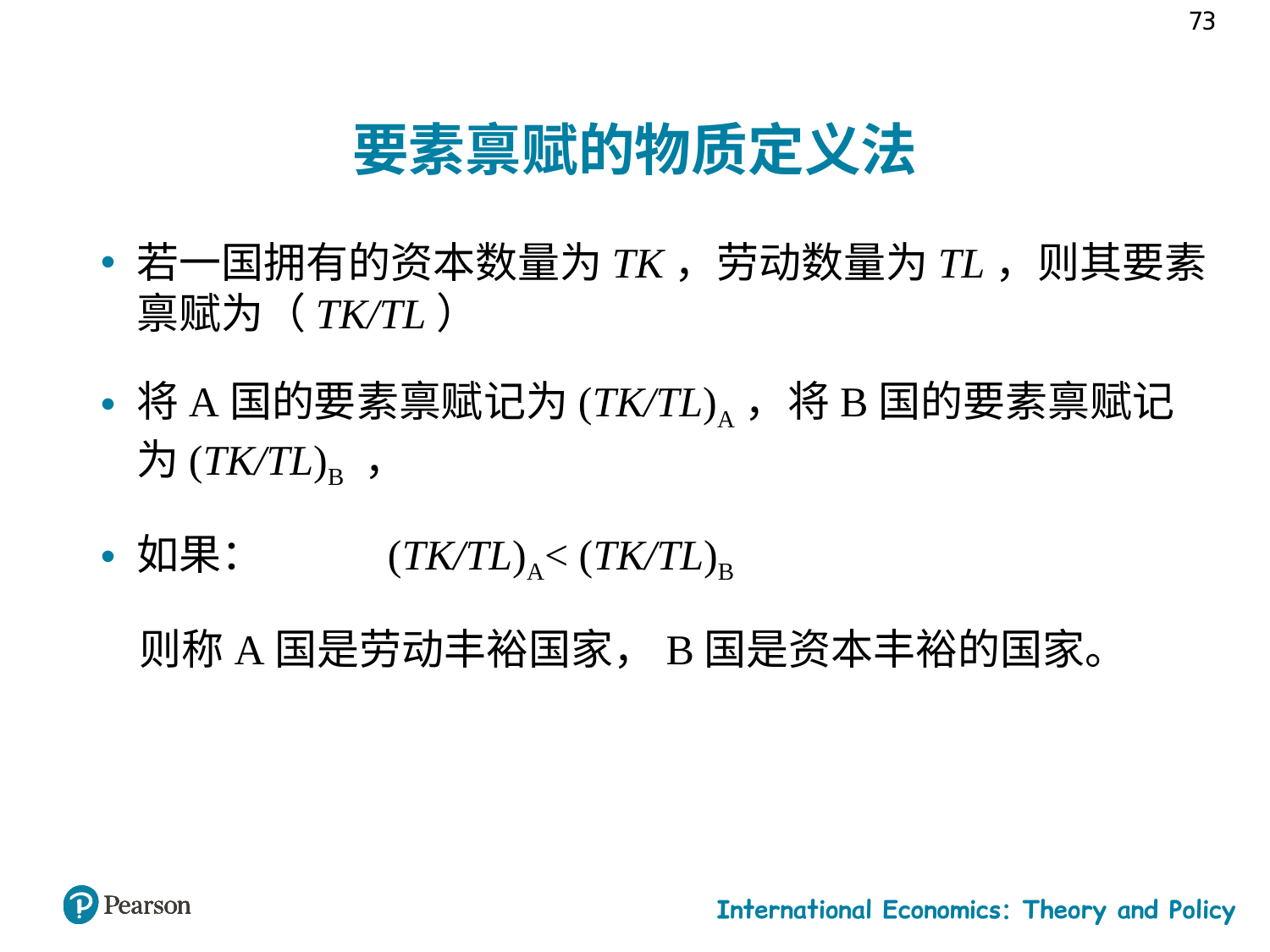

73
# 要素禀赋的物质定义法
若一国拥有的资本数量为TK，劳动数量为TL，则其要素禀赋为（TK/TL）
将A国的要素禀赋记为(TK/TL)A，将B国的要素禀赋记为(TK/TL)B ，
如果：            (TK/TL)A< (TK/TL)B
   则称A国是劳动丰裕国家，B国是资本丰裕的国家。